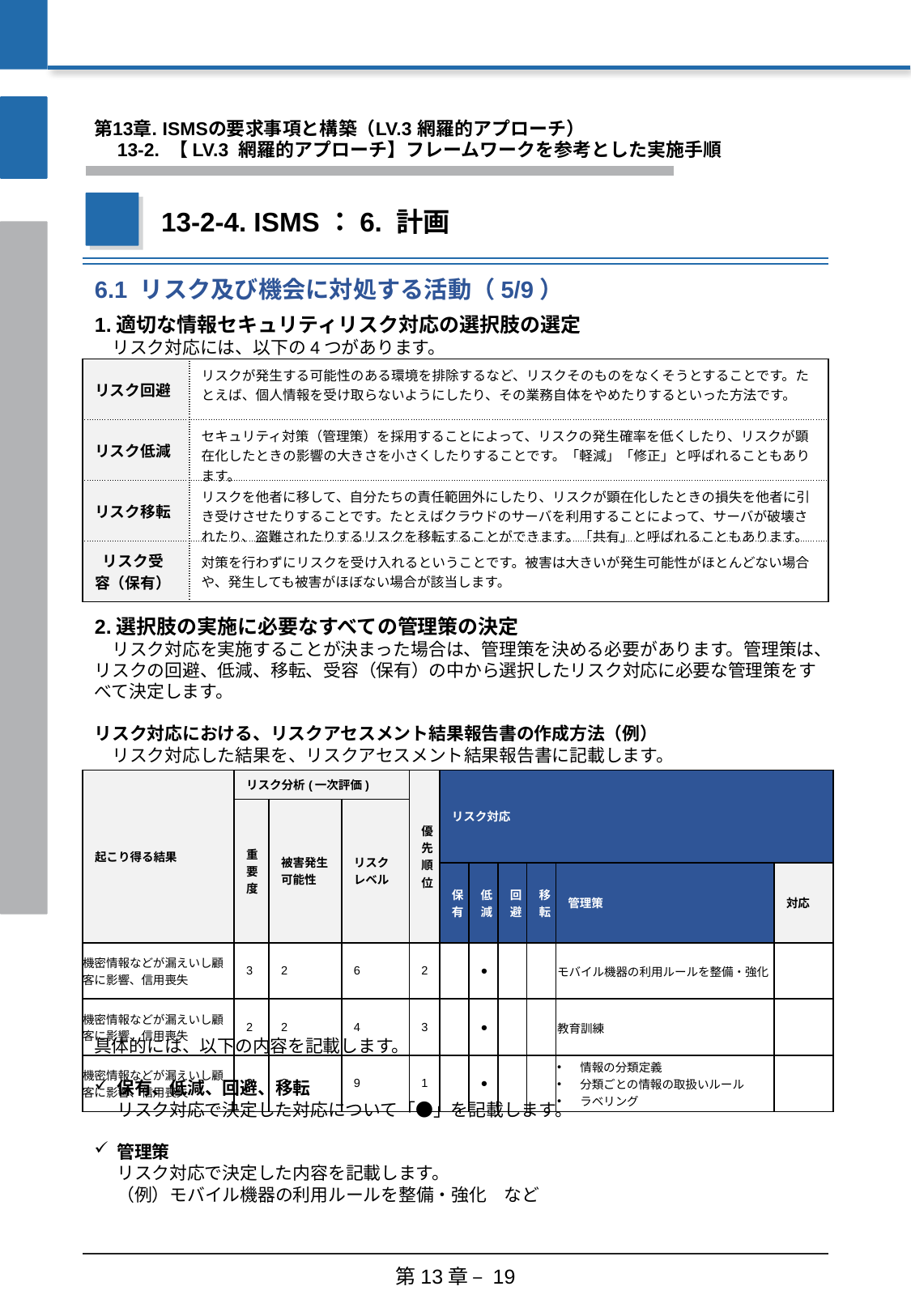

第13章. ISMSの要求事項と構築（LV.3 網羅的アプローチ）
　13-2. 【LV.3 網羅的アプローチ】フレームワークを参考とした実施手順
13-2-4. ISMS：6. 計画
6.1 リスク及び機会に対処する活動（5/9）
1.適切な情報セキュリティリスク対応の選択肢の選定
　リスク対応には、以下の4つがあります。
| リスク回避 | リスクが発生する可能性のある環境を排除するなど、リスクそのものをなくそうとすることです。たとえば、個人情報を受け取らないようにしたり、その業務自体をやめたりするといった方法です。 |
| --- | --- |
| リスク低減 | セキュリティ対策（管理策）を採用することによって、リスクの発生確率を低くしたり、リスクが顕在化したときの影響の大きさを小さくしたりすることです。「軽減」「修正」と呼ばれることもあります。 |
| リスク移転 | リスクを他者に移して、自分たちの責任範囲外にしたり、リスクが顕在化したときの損失を他者に引き受けさせたりすることです。たとえばクラウドのサーバを利用することによって、サーバが破壊されたり、盗難されたりするリスクを移転することができます。「共有」と呼ばれることもあります。 |
| リスク受容（保有） | 対策を行わずにリスクを受け入れるということです。被害は大きいが発生可能性がほとんどない場合や、発生しても被害がほぼない場合が該当します。 |
2.選択肢の実施に必要なすべての管理策の決定
　リスク対応を実施することが決まった場合は、管理策を決める必要があります。管理策は、リスクの回避、低減、移転、受容（保有）の中から選択したリスク対応に必要な管理策をすべて決定します。

リスク対応における、リスクアセスメント結果報告書の作成方法（例）
　リスク対応した結果を、リスクアセスメント結果報告書に記載します。
| 起こり得る結果 | リスク分析(一次評価) |  |  | 優先順位 | リスク対応 |  |  |  |  |  |
| --- | --- | --- | --- | --- | --- | --- | --- | --- | --- | --- |
|  | 重要度 | 被害発生可能性 | リスク レベル |  |  |  |  |  |  |  |
|  |  |  |  |  | 保有 | 低減 | 回避 | 移転 | 管理策 | 対応 |
| 機密情報などが漏えいし顧客に影響、信用喪失 | 3 | 2 | 6 | 2 |  | ● |  |  | モバイル機器の利用ルールを整備・強化 |  |
| 機密情報などが漏えいし顧客に影響、信用喪失 | 2 | 2 | 4 | 3 |  | ● |  |  | 教育訓練 |  |
| 機密情報などが漏えいし顧客に影響、信用喪失 | 3 | 3 | 9 | 1 |  | ● |  |  | 情報の分類定義 分類ごとの情報の取扱いルール ラベリング |  |
具体的には、以下の内容を記載します。
保有、低減、回避、移転
リスク対応で決定した対応について「●」を記載します。
管理策
リスク対応で決定した内容を記載します。
（例）モバイル機器の利用ルールを整備・強化　など
第13章 – 19